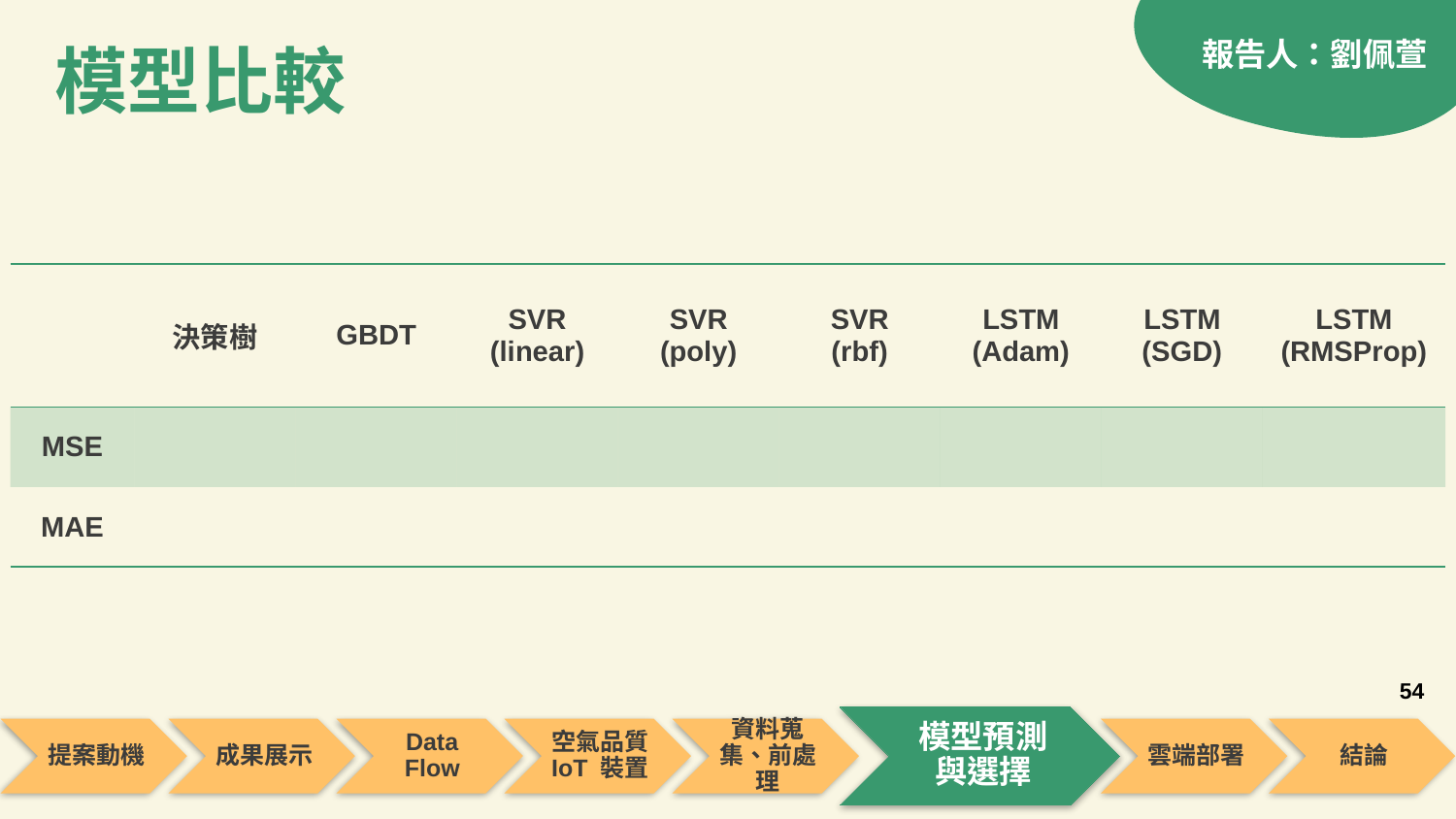

報告人：劉佩萱
模型比較
|  | 決策樹 | GBDT | SVR (linear) | SVR (poly) | SVR (rbf) | LSTM (Adam) | LSTM (SGD) | LSTM (RMSProp) |
| --- | --- | --- | --- | --- | --- | --- | --- | --- |
| MSE |  |  |  |  |  |  |  |  |
| MAE |  |  |  |  |  |  |  |  |
54
提案動機
成果展示
Data Flow
空氣品質 IoT 裝置
資料蒐集、前處理
模型預測
與選擇
雲端部署
結論